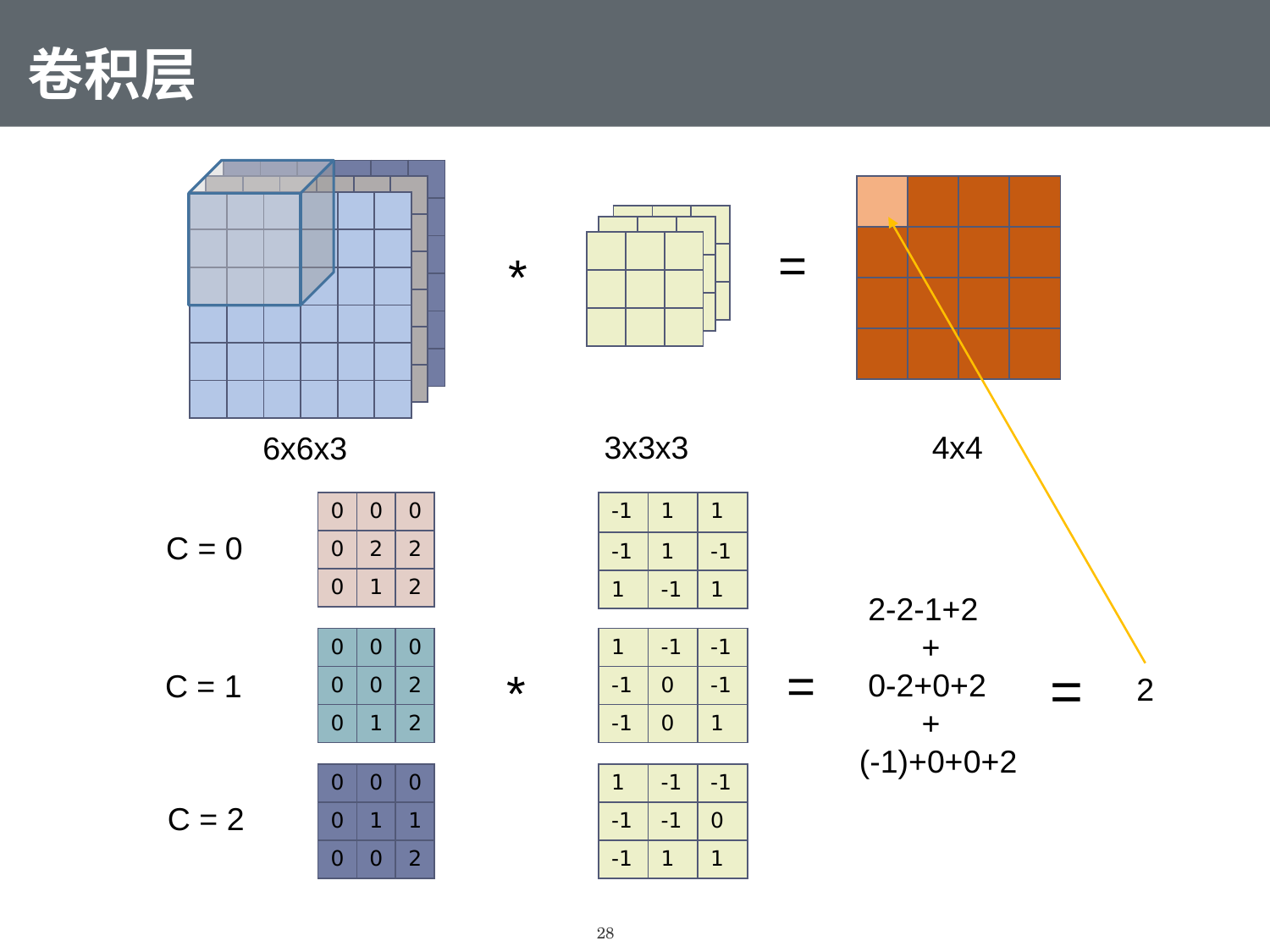

# 卷积层
|  |  |  |  |  |  |
| --- | --- | --- | --- | --- | --- |
|  |  |  |  |  |  |
|  |  |  |  |  |  |
|  |  |  |  |  |  |
|  |  |  |  |  |  |
|  |  |  |  |  |  |

|  |  |  |  |  |  |
| --- | --- | --- | --- | --- | --- |
|  |  |  |  |  |  |
|  |  |  |  |  |  |
|  |  |  |  |  |  |
|  |  |  |  |  |  |
|  |  |  |  |  |  |
|  |  |  |  |
| --- | --- | --- | --- |
|  |  |  |  |
|  |  |  |  |
|  |  |  |  |
|  |  |  |  |  |  |
| --- | --- | --- | --- | --- | --- |
|  |  |  |  |  |  |
|  |  |  |  |  |  |
|  |  |  |  |  |  |
|  |  |  |  |  |  |
|  |  |  |  |  |  |
|  |  |  |
| --- | --- | --- |
|  |  |  |
|  |  |  |
|  |  |  |
| --- | --- | --- |
|  |  |  |
|  |  |  |
=
|  |  |  |
| --- | --- | --- |
|  |  |  |
|  |  |  |
*
3x3x3
4x4
6x6x3
| 0 | 0 | 0 |
| --- | --- | --- |
| 0 | 2 | 2 |
| 0 | 1 | 2 |
| -1 | 1 | 1 |
| --- | --- | --- |
| -1 | 1 | -1 |
| 1 | -1 | 1 |
C = 0
 2-2-1+2
       +
 0-2+0+2
       +
(-1)+0+0+2
| 0 | 0 | 0 |
| --- | --- | --- |
| 0 | 0 | 2 |
| 0 | 1 | 2 |
| 1 | -1 | -1 |
| --- | --- | --- |
| -1 | 0 | -1 |
| -1 | 0 | 1 |
=
=
*
C = 1
2
| 0 | 0 | 0 |
| --- | --- | --- |
| 0 | 1 | 1 |
| 0 | 0 | 2 |
| 1 | -1 | -1 |
| --- | --- | --- |
| -1 | -1 | 0 |
| -1 | 1 | 1 |
C = 2